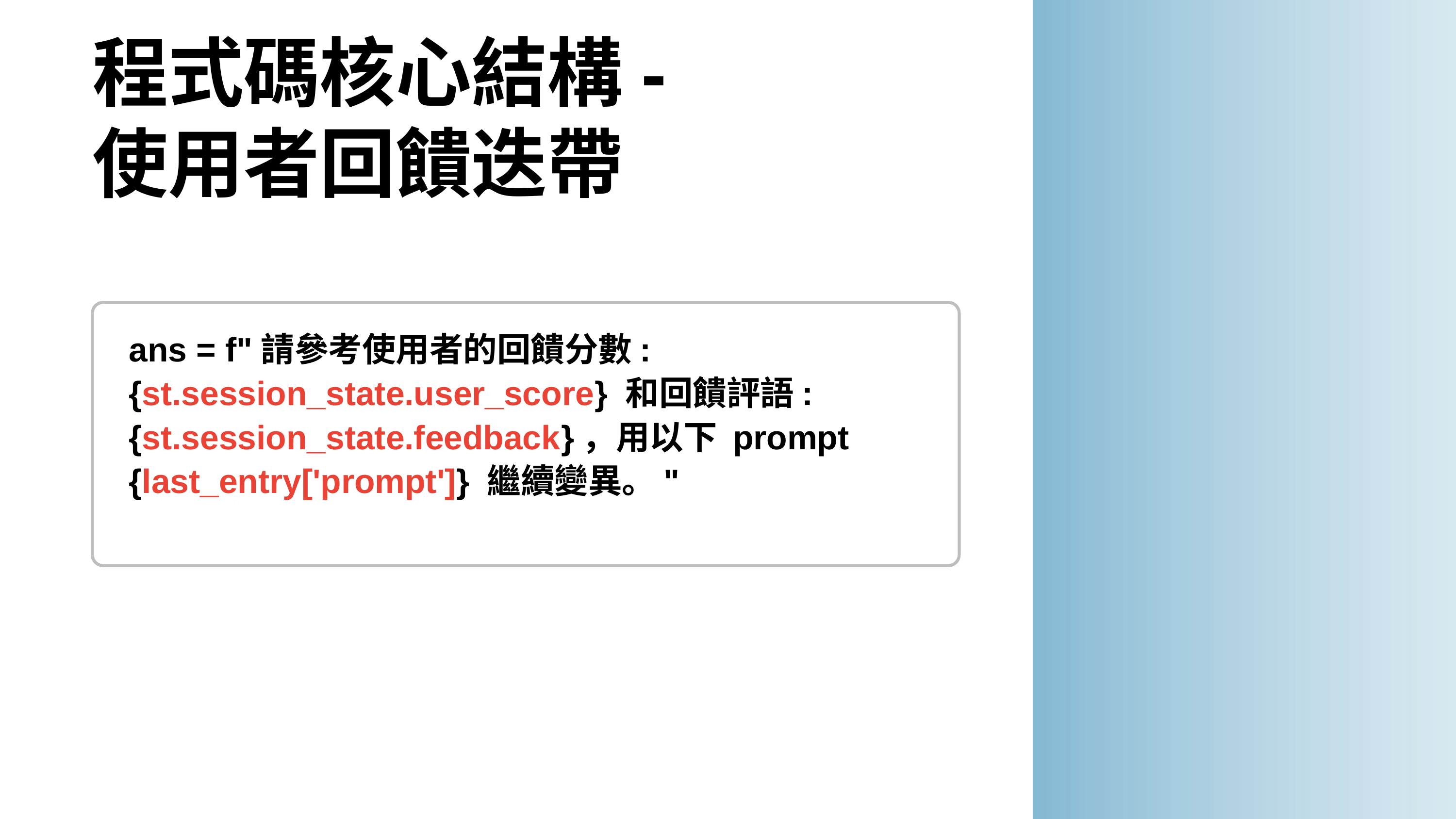

程式碼核心結構-
使用者回饋迭帶

ans = f"請參考使用者的回饋分數:{st.session_state.user_score} 和回饋評語:{st.session_state.feedback}，用以下 prompt {last_entry['prompt']} 繼續變異。"